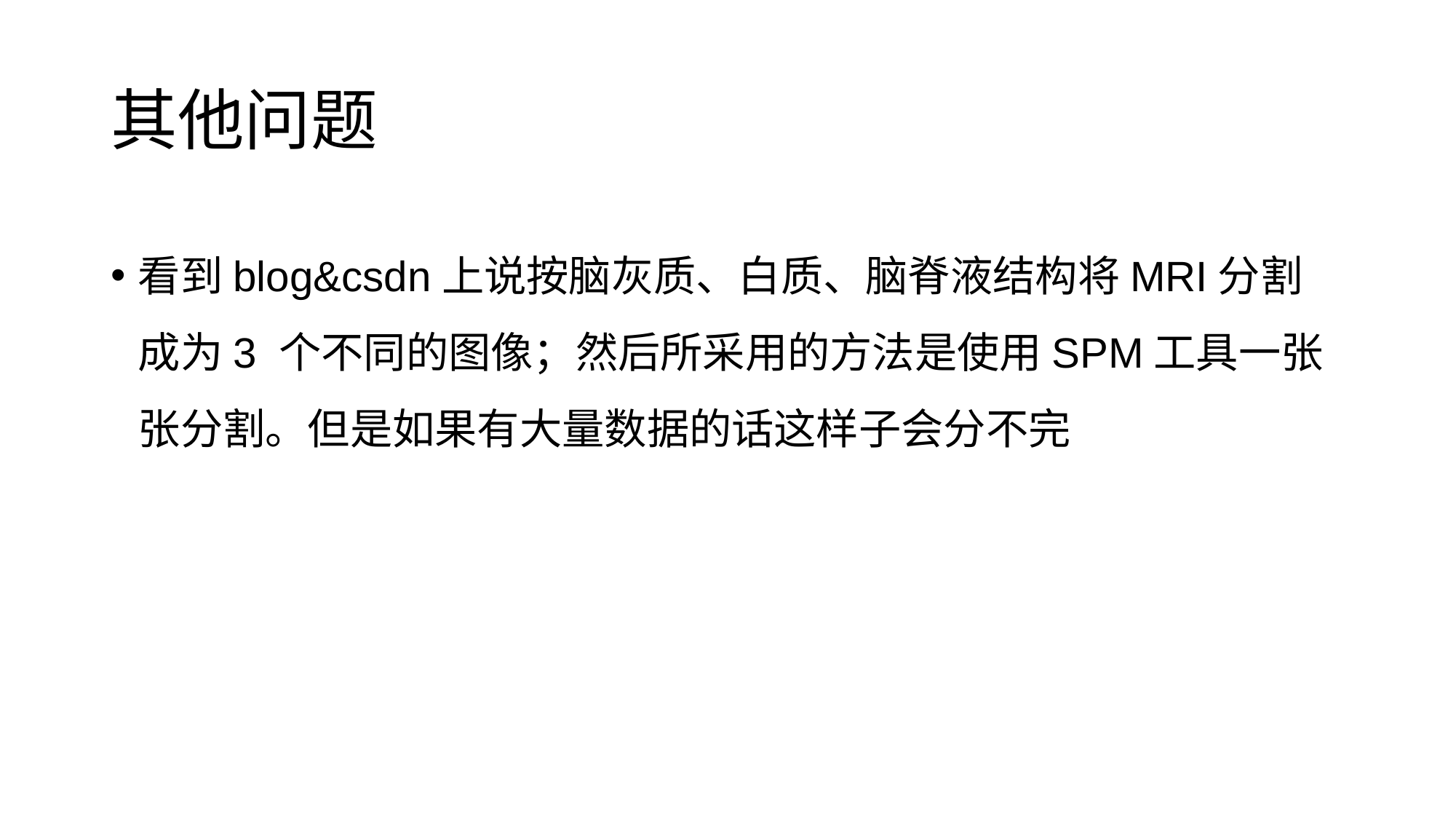

# 其他问题
看到blog&csdn上说按脑灰质、白质、脑脊液结构将MRI分割成为3 个不同的图像；然后所采用的方法是使用SPM工具一张张分割。但是如果有大量数据的话这样子会分不完